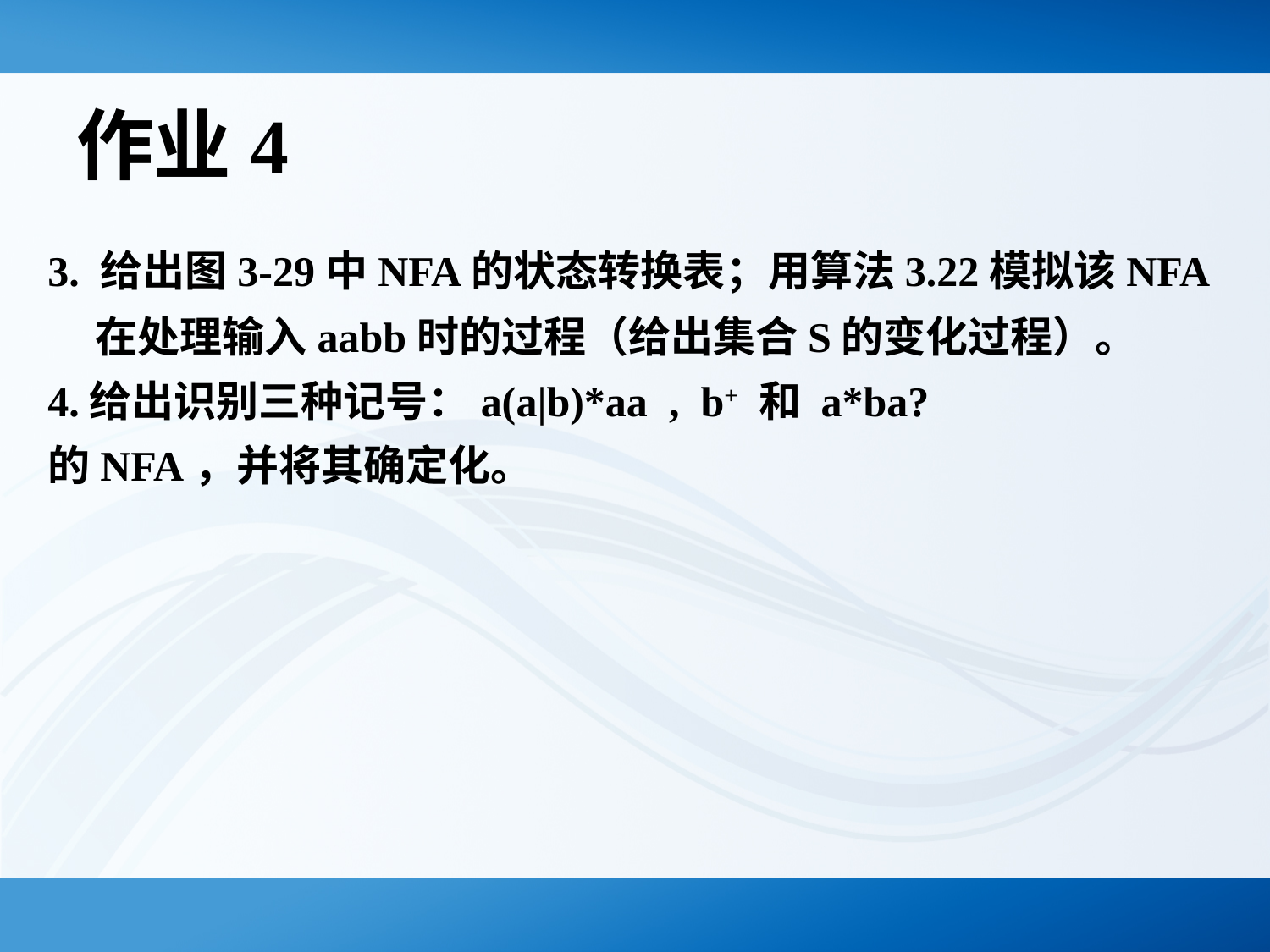

# 作业4
3. 给出图3-29中NFA的状态转换表；用算法3.22模拟该NFA在处理输入aabb时的过程（给出集合S的变化过程）。
4.给出识别三种记号：a(a|b)*aa  ,  b+ 和 a*ba?
的NFA，并将其确定化。